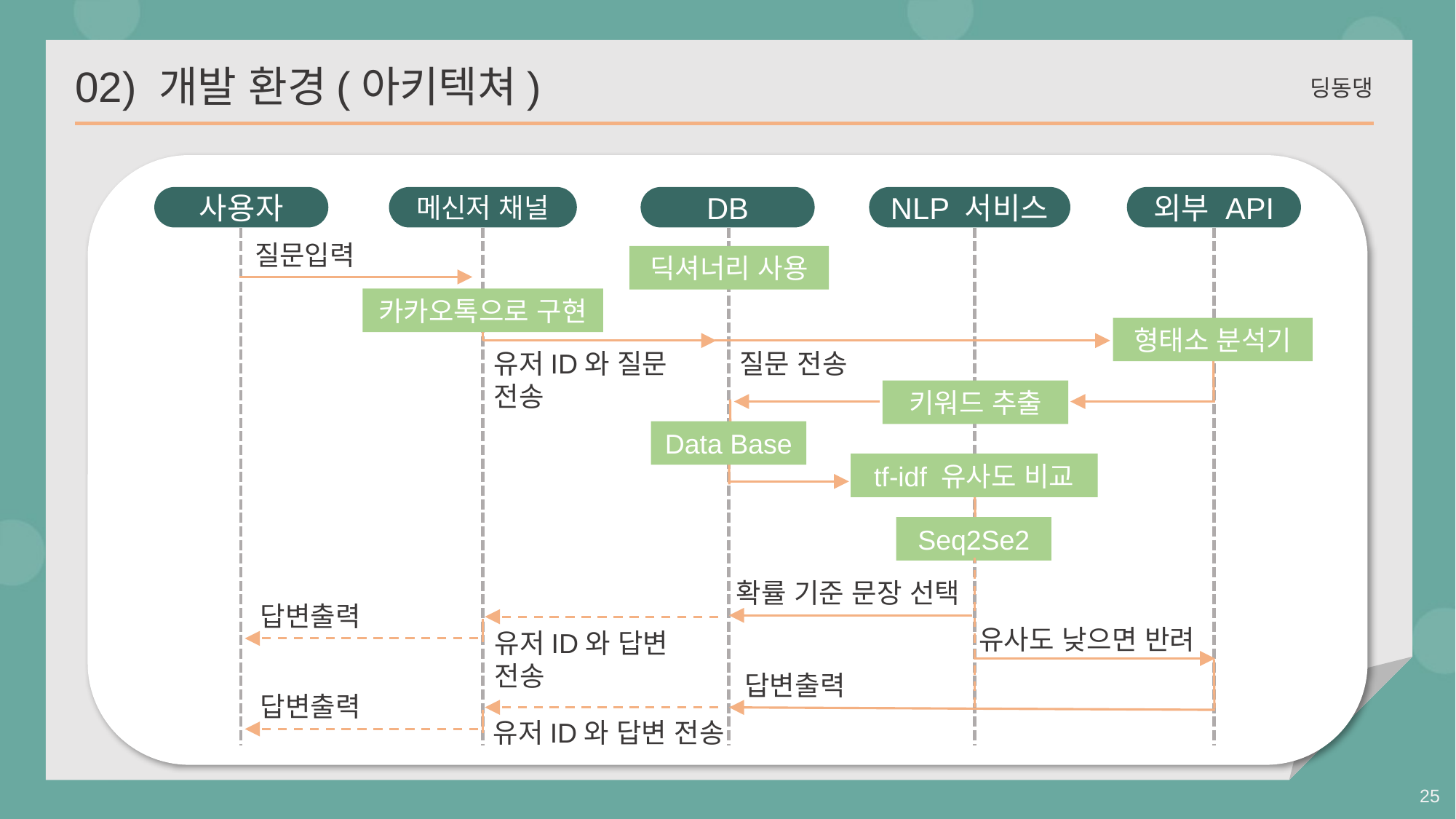

02) 개발 환경(아키텍쳐)
     딩동댕

사용자
메신저 채널
DB
NLP 서비스
외부 API
질문입력
딕셔너리 사용
카카오톡으로 구현
형태소 분석기
질문 전송
유저ID와 질문 전송
키워드 추출
Data Base
tf-idf 유사도 비교
Seq2Se2
확률 기준 문장 선택
답변출력
답변출력
유저ID와 답변 전송
유저ID와 답변 전송
유사도 낮으면 반려
답변출력
25